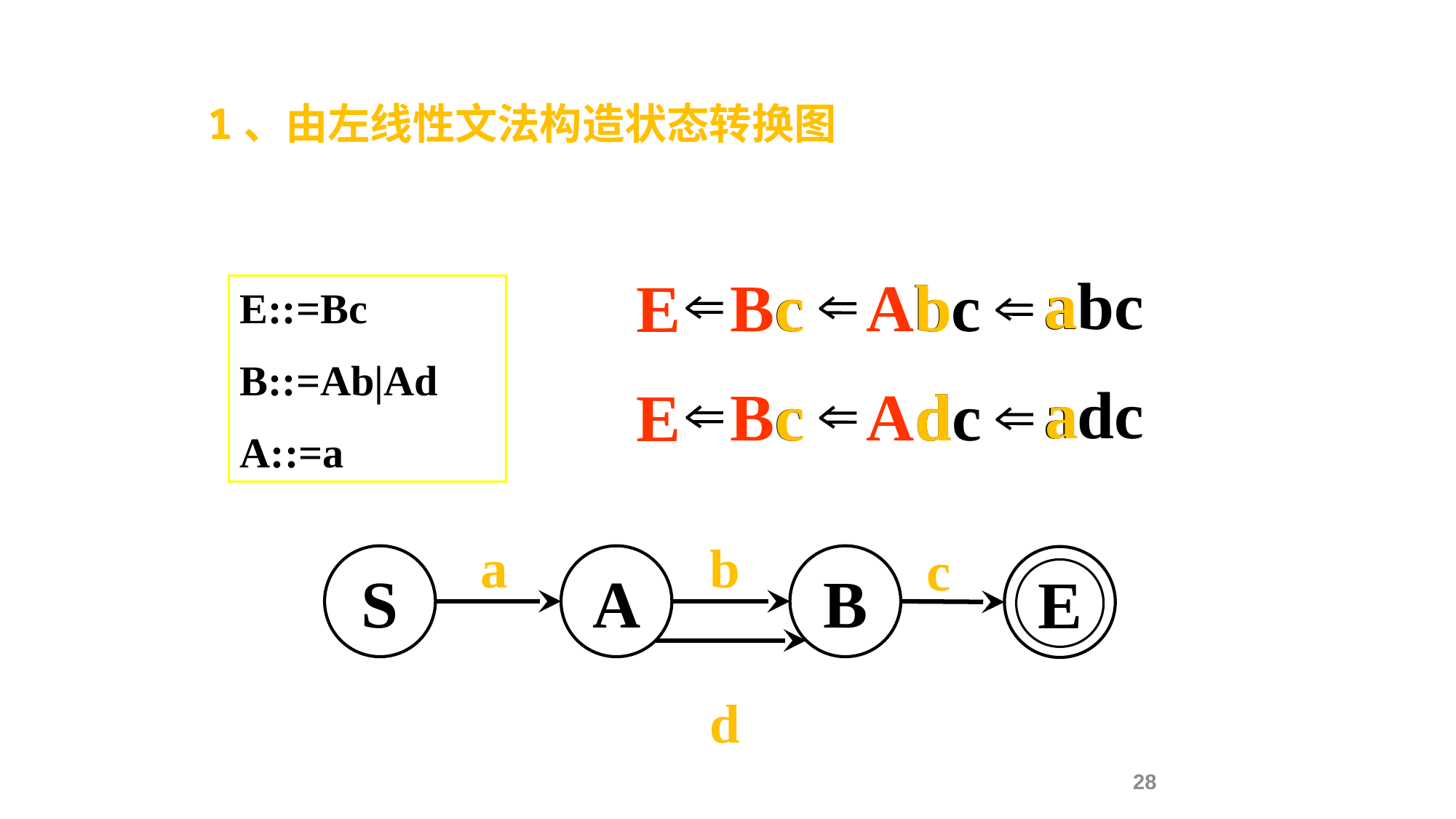

1、由左线性文法构造状态转换图

a
abc
b
Bc
c
Abc
E
E::=Bc
B::=Ab|Ad
A::=a

a
adc
d
Bc
c
Adc
E

a
b
c
S
A
B
E

d
28